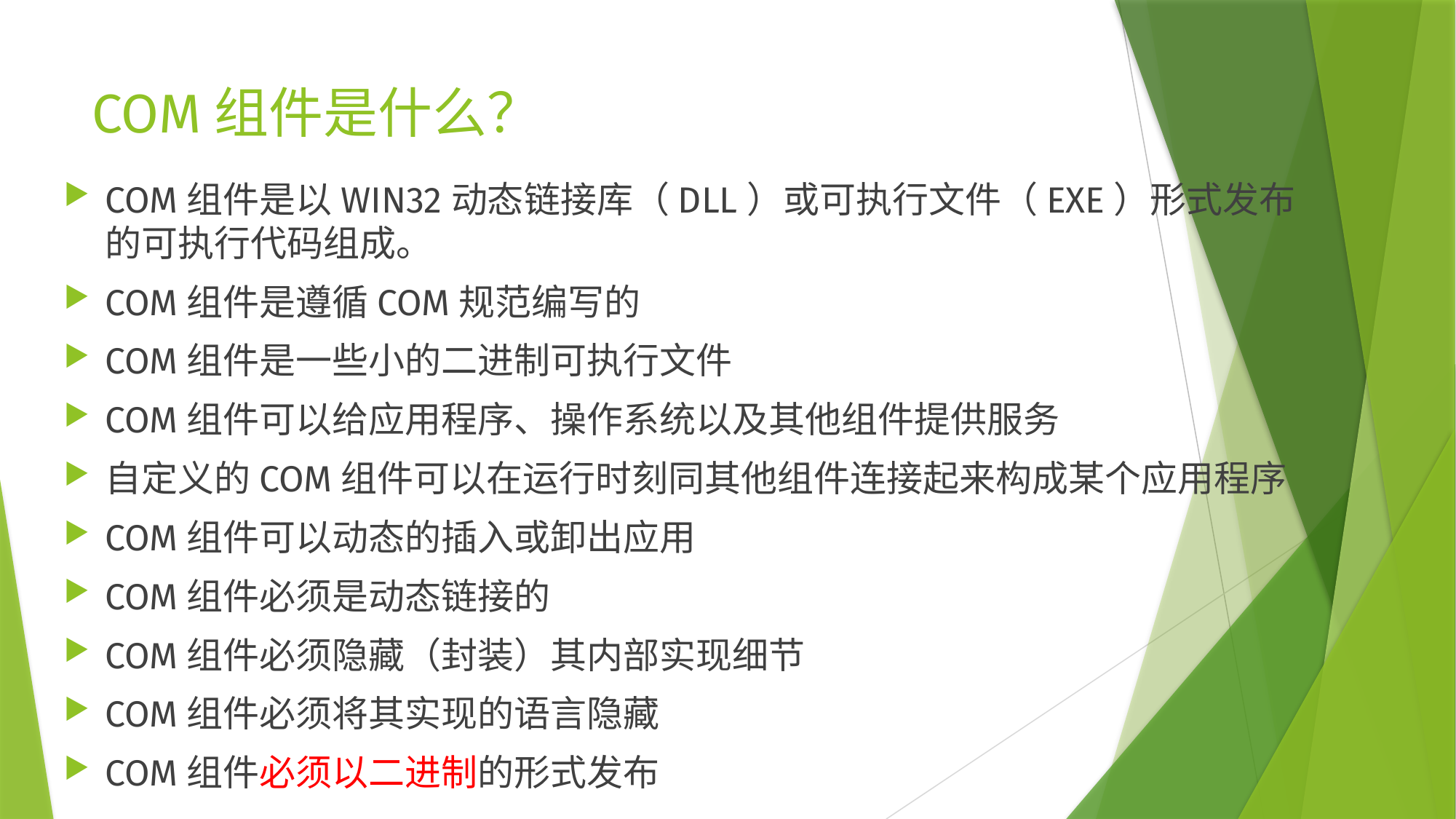

# COM组件是什么？
COM组件是以WIN32动态链接库（DLL）或可执行文件（EXE）形式发布的可执行代码组成。
COM组件是遵循COM规范编写的
COM组件是一些小的二进制可执行文件
COM组件可以给应用程序、操作系统以及其他组件提供服务
自定义的COM组件可以在运行时刻同其他组件连接起来构成某个应用程序
COM组件可以动态的插入或卸出应用
COM组件必须是动态链接的
COM组件必须隐藏（封装）其内部实现细节
COM组件必须将其实现的语言隐藏
COM组件必须以二进制的形式发布